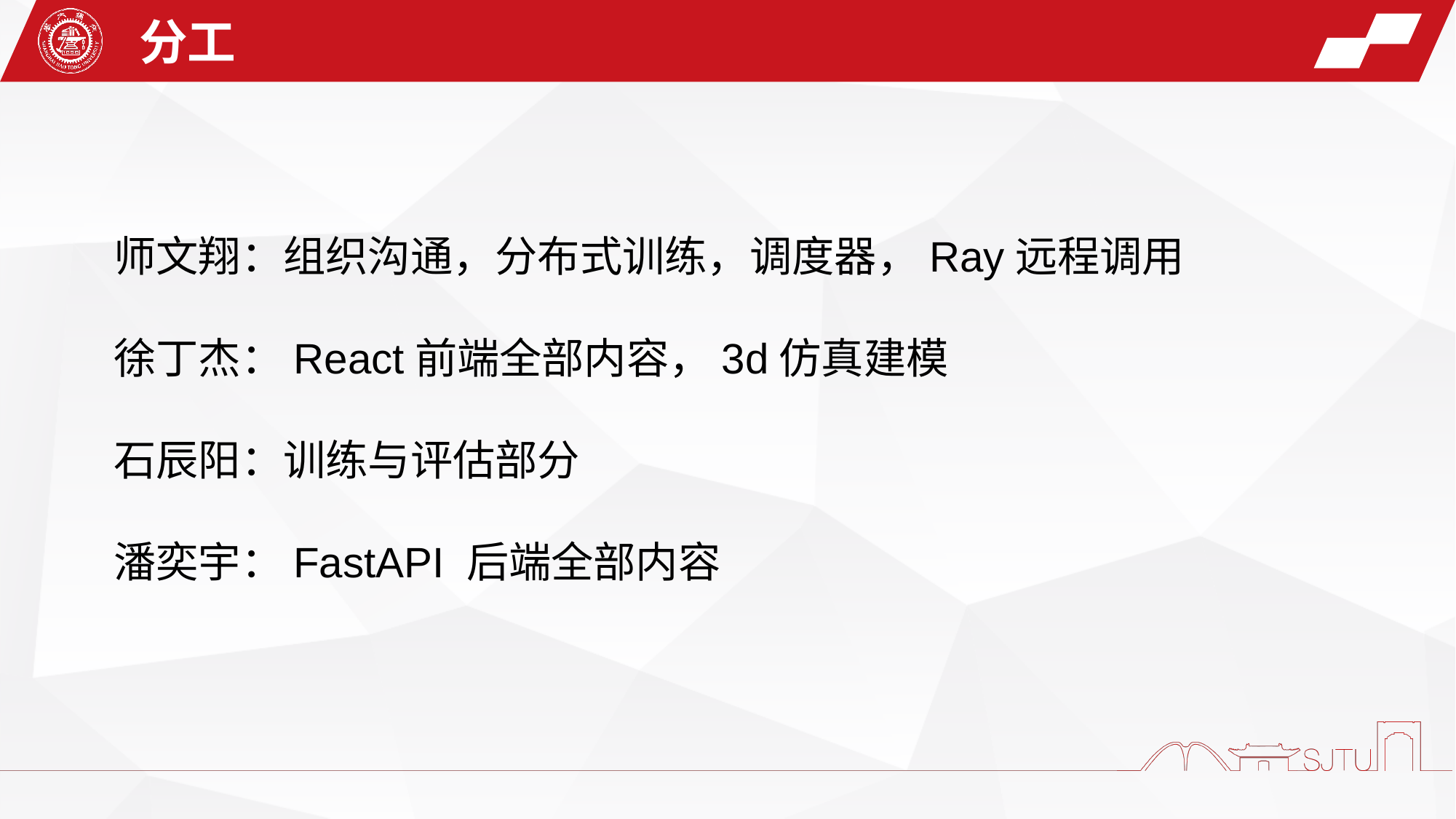

分工
师文翔：组织沟通，分布式训练，调度器，Ray远程调用

徐丁杰：React前端全部内容，3d仿真建模

石辰阳：训练与评估部分

潘奕宇：FastAPI 后端全部内容